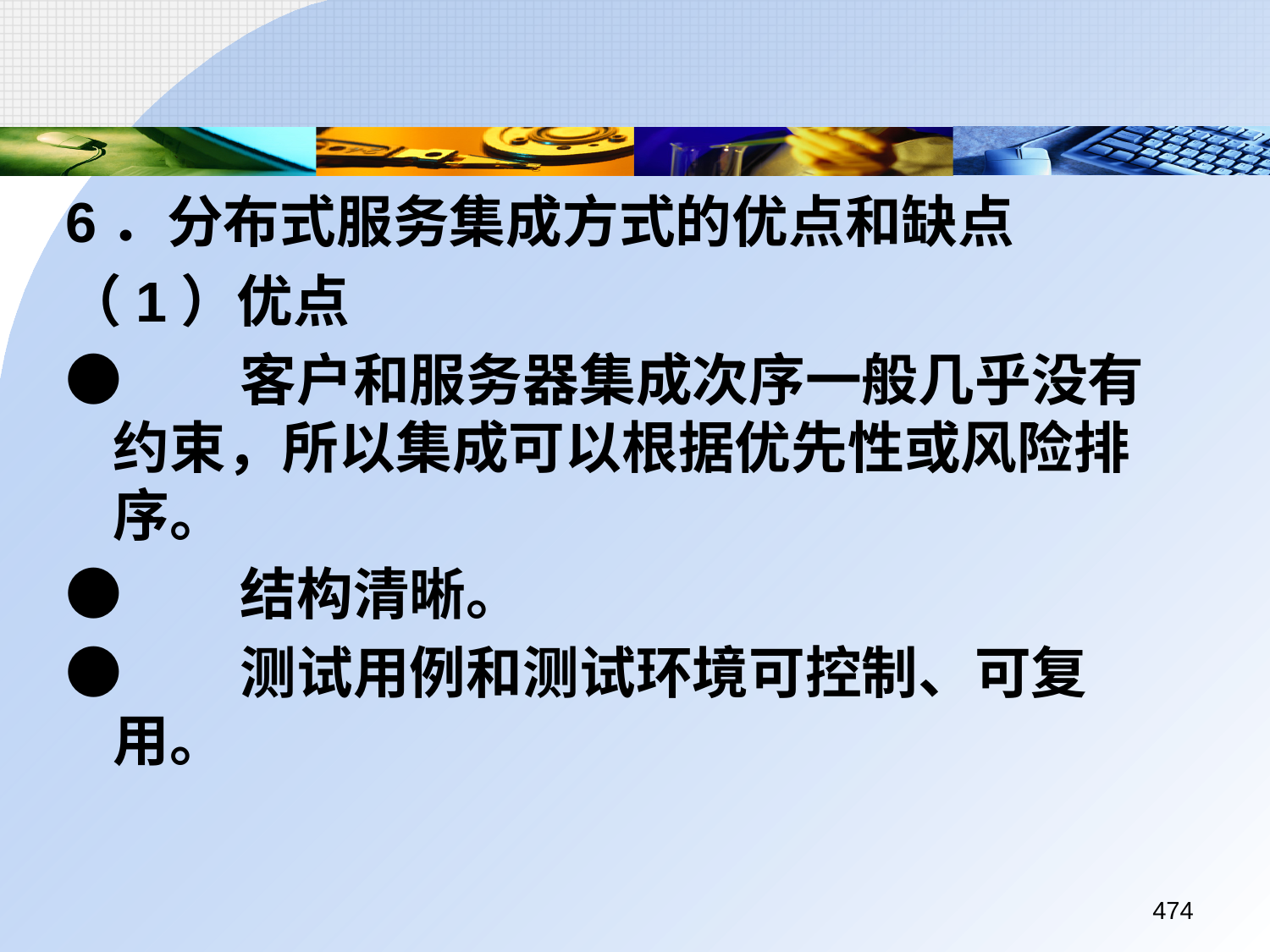

6．分布式服务集成方式的优点和缺点
（1）优点
●	客户和服务器集成次序一般几乎没有约束，所以集成可以根据优先性或风险排序。
●	结构清晰。
●	测试用例和测试环境可控制、可复用。

474